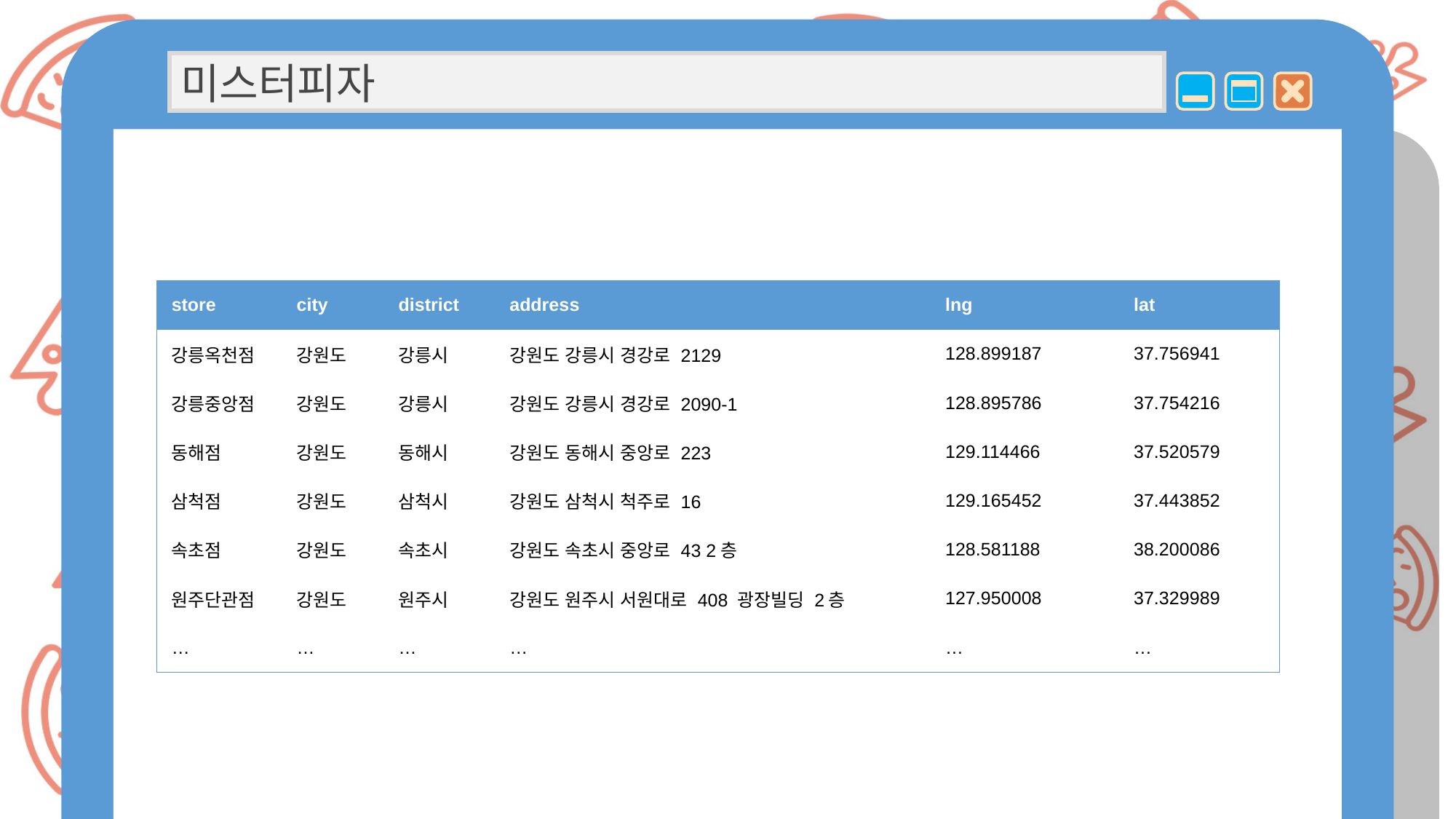

미스터피자

| store | city | district | address | lng | lat |
| --- | --- | --- | --- | --- | --- |
| 강릉옥천점 | 강원도 | 강릉시 | 강원도 강릉시 경강로 2129 | 128.899187 | 37.756941 |
| 강릉중앙점 | 강원도 | 강릉시 | 강원도 강릉시 경강로 2090-1 | 128.895786 | 37.754216 |
| 동해점 | 강원도 | 동해시 | 강원도 동해시 중앙로 223 | 129.114466 | 37.520579 |
| 삼척점 | 강원도 | 삼척시 | 강원도 삼척시 척주로 16 | 129.165452 | 37.443852 |
| 속초점 | 강원도 | 속초시 | 강원도 속초시 중앙로 43 2층 | 128.581188 | 38.200086 |
| 원주단관점 | 강원도 | 원주시 | 강원도 원주시 서원대로 408 광장빌딩 2층 | 127.950008 | 37.329989 |
| … | … | … | … | … | … |